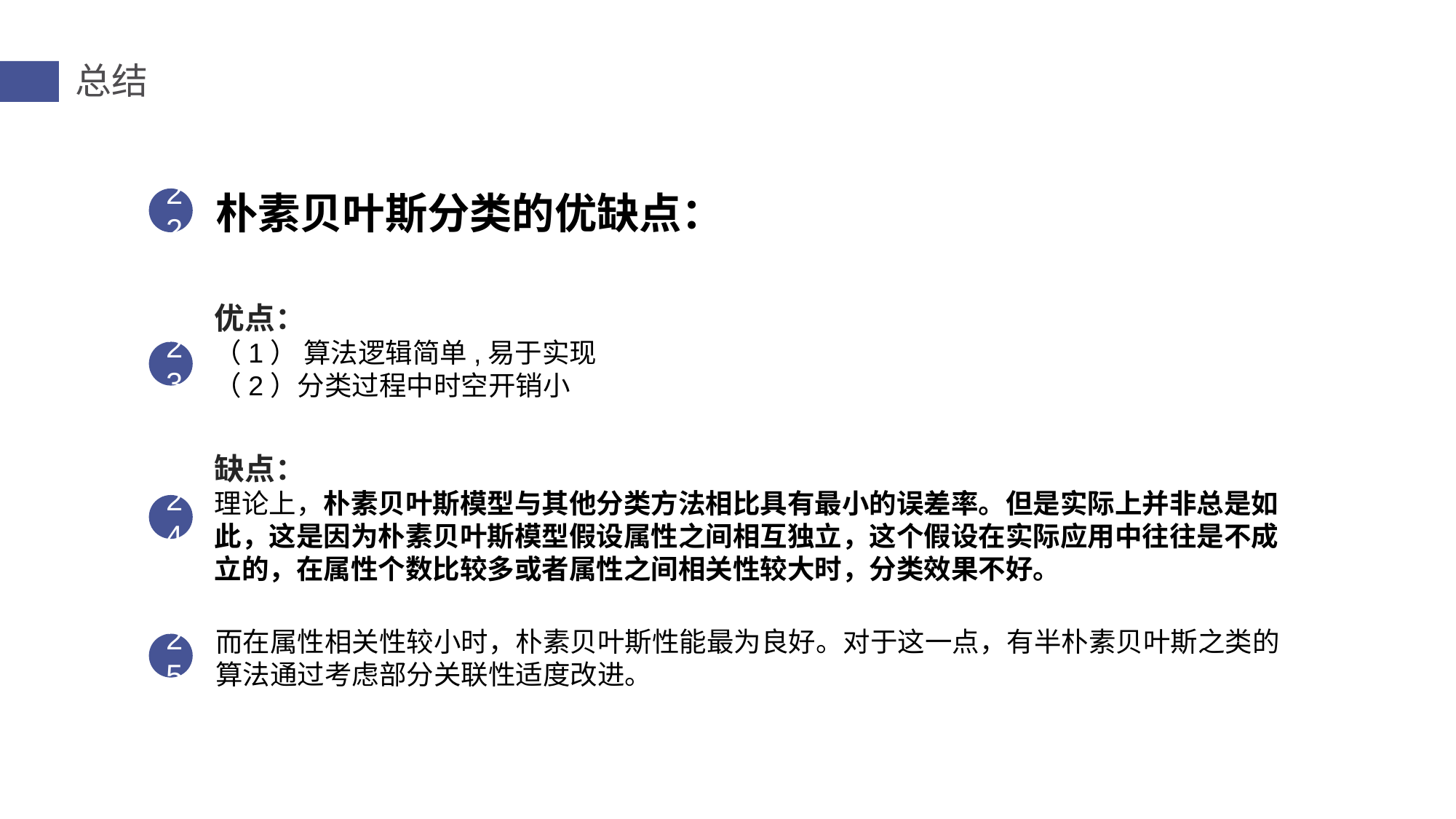

总结

朴素贝叶斯分类的优缺点：
22
优点：
（1） 算法逻辑简单,易于实现
（2）分类过程中时空开销小
23
缺点：
理论上，朴素贝叶斯模型与其他分类方法相比具有最小的误差率。但是实际上并非总是如此，这是因为朴素贝叶斯模型假设属性之间相互独立，这个假设在实际应用中往往是不成立的，在属性个数比较多或者属性之间相关性较大时，分类效果不好。
24
而在属性相关性较小时，朴素贝叶斯性能最为良好。对于这一点，有半朴素贝叶斯之类的算法通过考虑部分关联性适度改进。
25